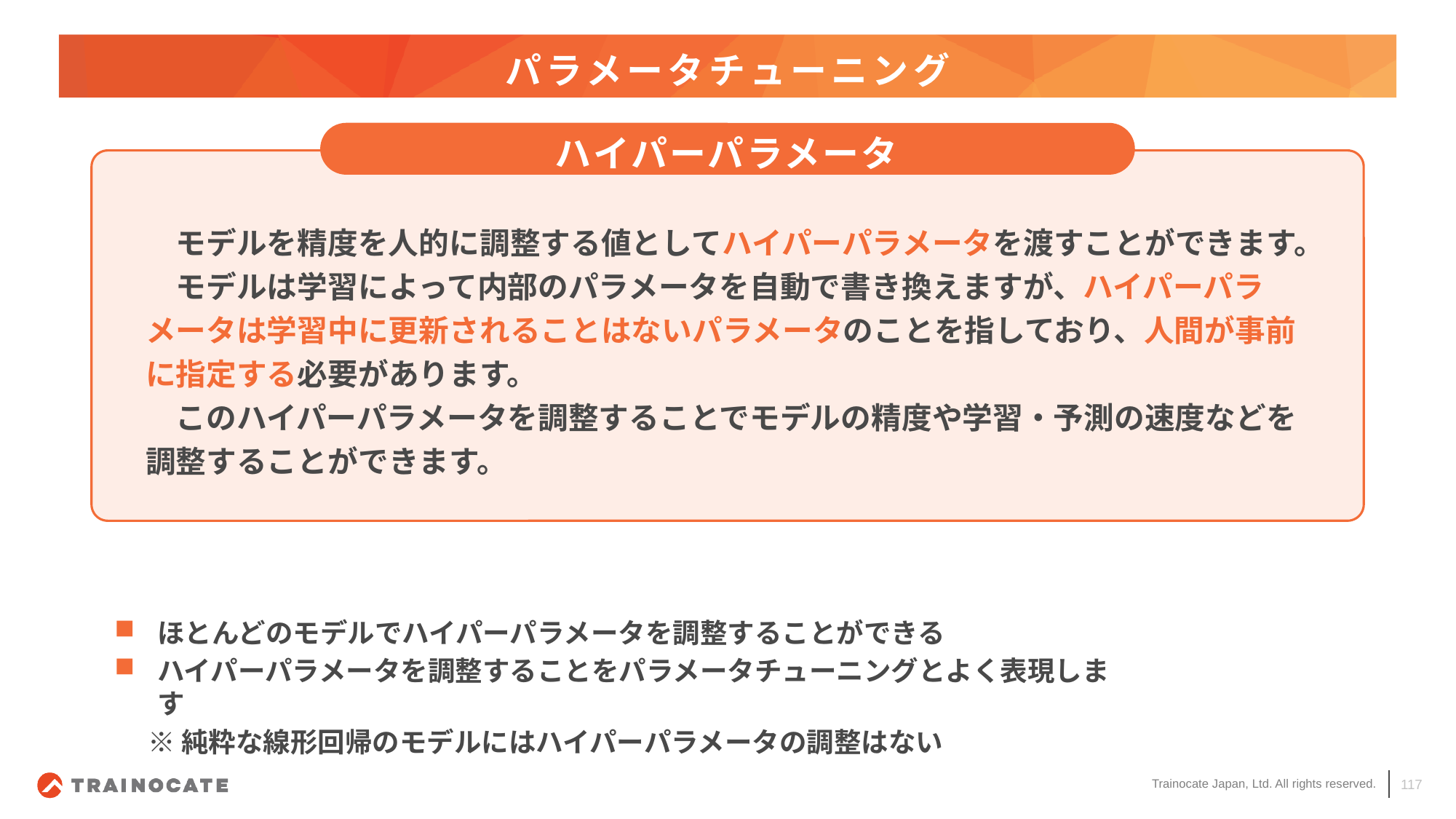

# パラメータチューニング

ハイパーパラメータ

　モデルを精度を人的に調整する値としてハイパーパラメータを渡すことができます。
　モデルは学習によって内部のパラメータを自動で書き換えますが、ハイパーパラメータは学習中に更新されることはないパラメータのことを指しており、人間が事前に指定する必要があります。
　このハイパーパラメータを調整することでモデルの精度や学習・予測の速度などを調整することができます。
ほとんどのモデルでハイパーパラメータを調整することができる
ハイパーパラメータを調整することをパラメータチューニングとよく表現します
　 ※ 純粋な線形回帰のモデルにはハイパーパラメータの調整はない
117